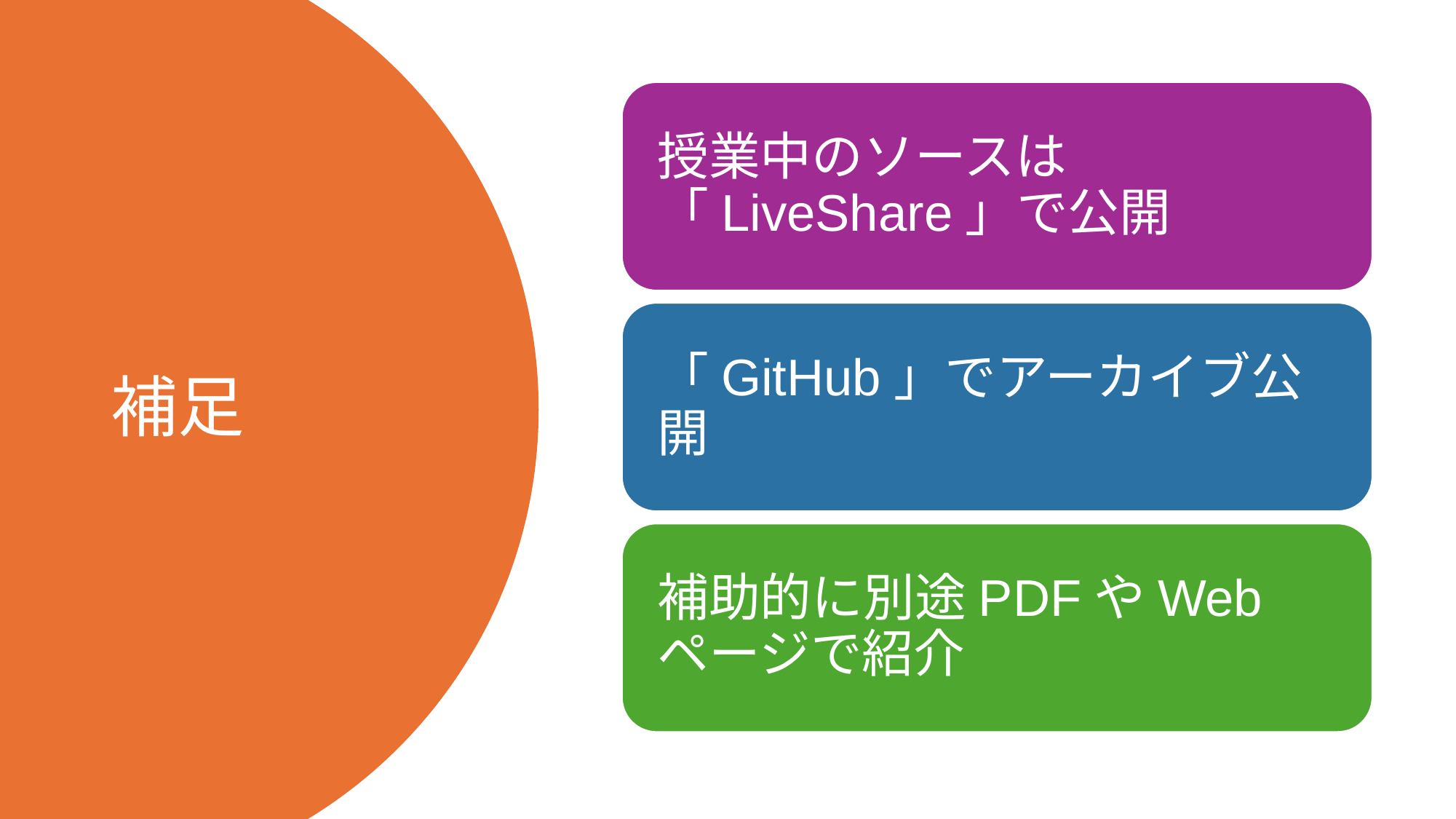

授業中のソースは「LiveShare」で公開
「GitHub」でアーカイブ公開
補助的に別途PDFやWebページで紹介
# 補足